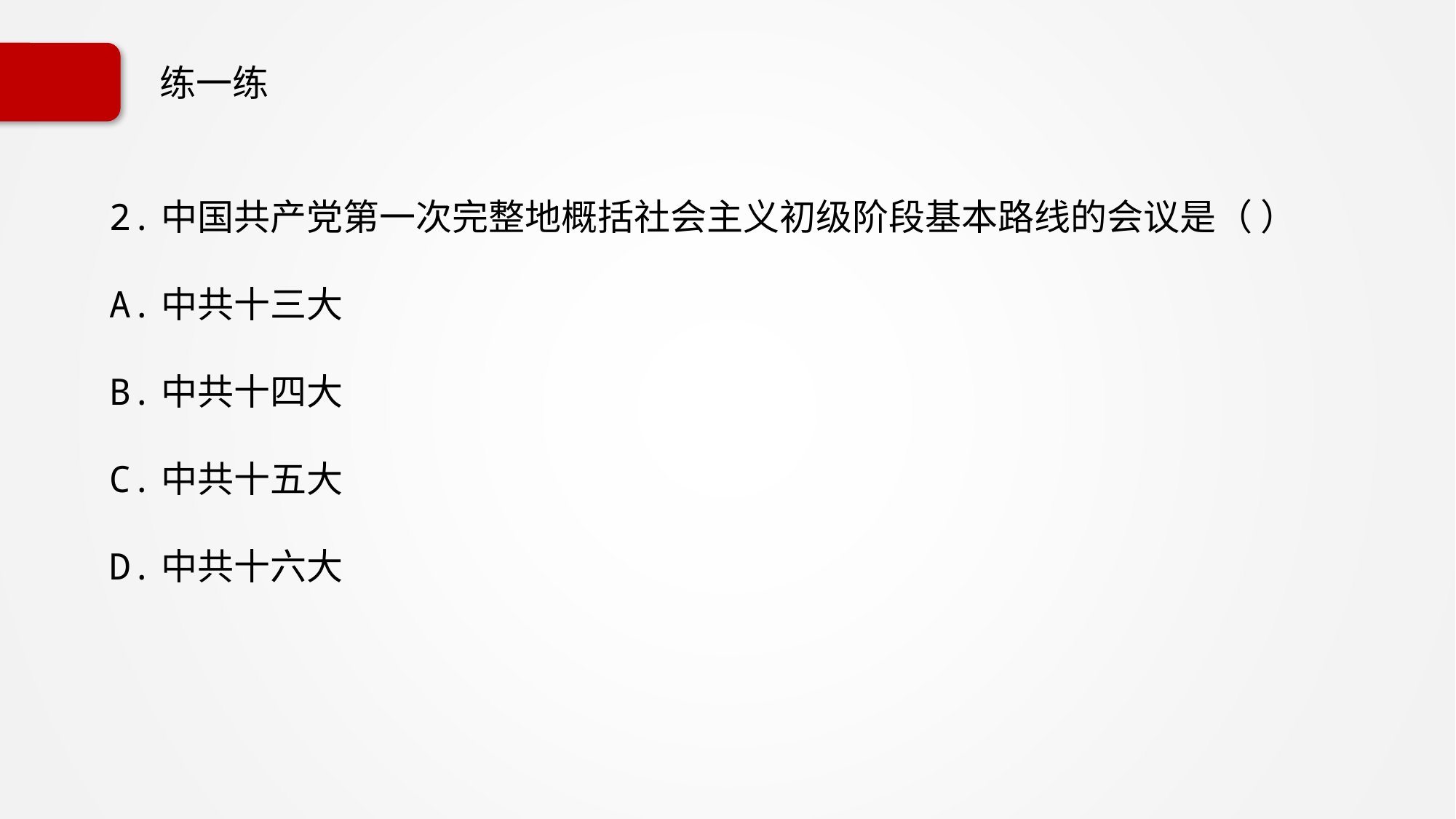

# 练一练
2.中国共产党第一次完整地概括社会主义初级阶段基本路线的会议是（ ）

A.中共十三大

B.中共十四大

C.中共十五大

D.中共十六大